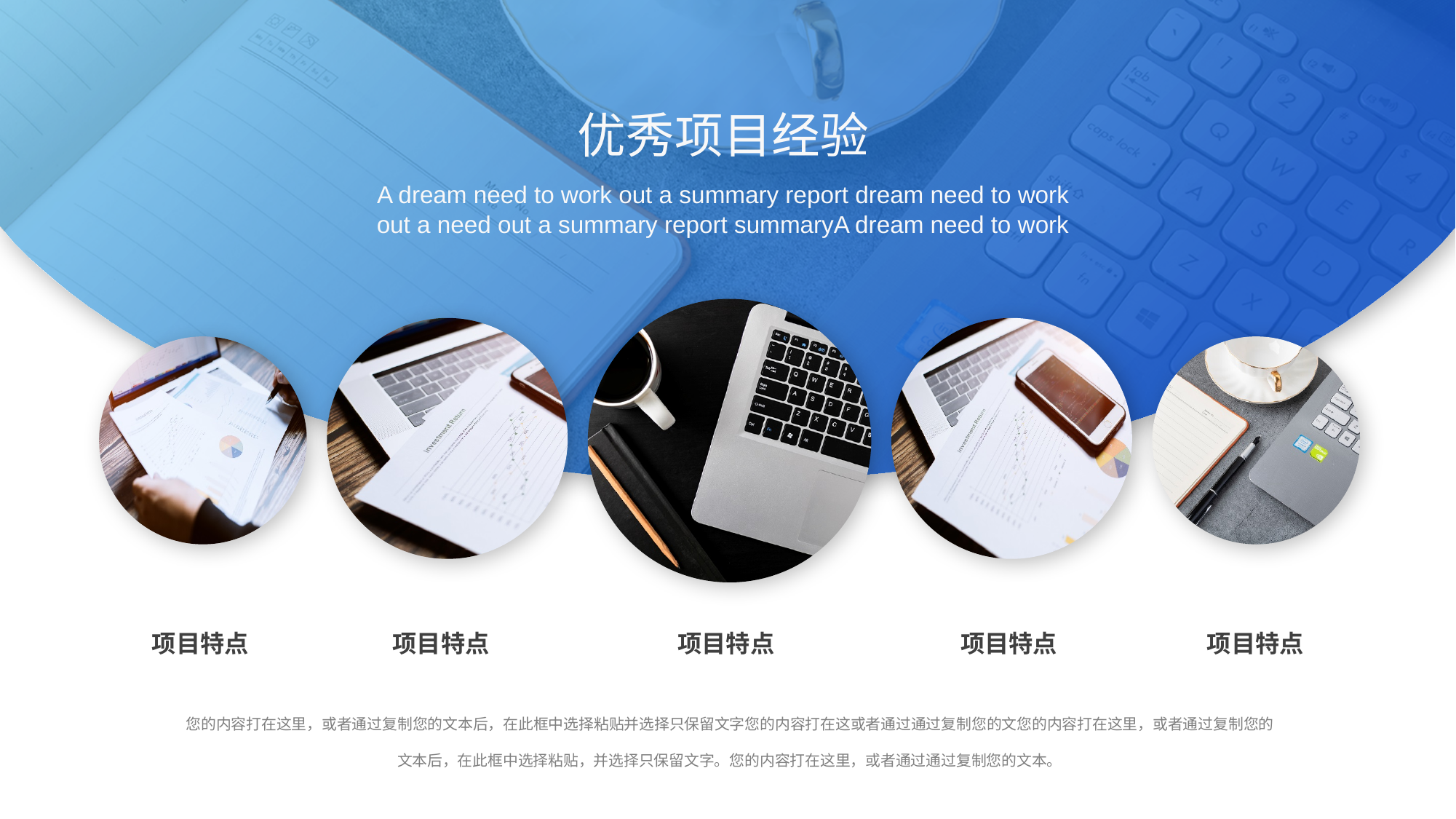

优秀项目经验
A dream need to work out a summary report dream need to work out a need out a summary report summaryA dream need to work

项目特点
项目特点
项目特点
项目特点
项目特点
您的内容打在这里，或者通过复制您的文本后，在此框中选择粘贴并选择只保留文字您的内容打在这或者通过通过复制您的文您的内容打在这里，或者通过复制您的文本后，在此框中选择粘贴，并选择只保留文字。您的内容打在这里，或者通过通过复制您的文本。